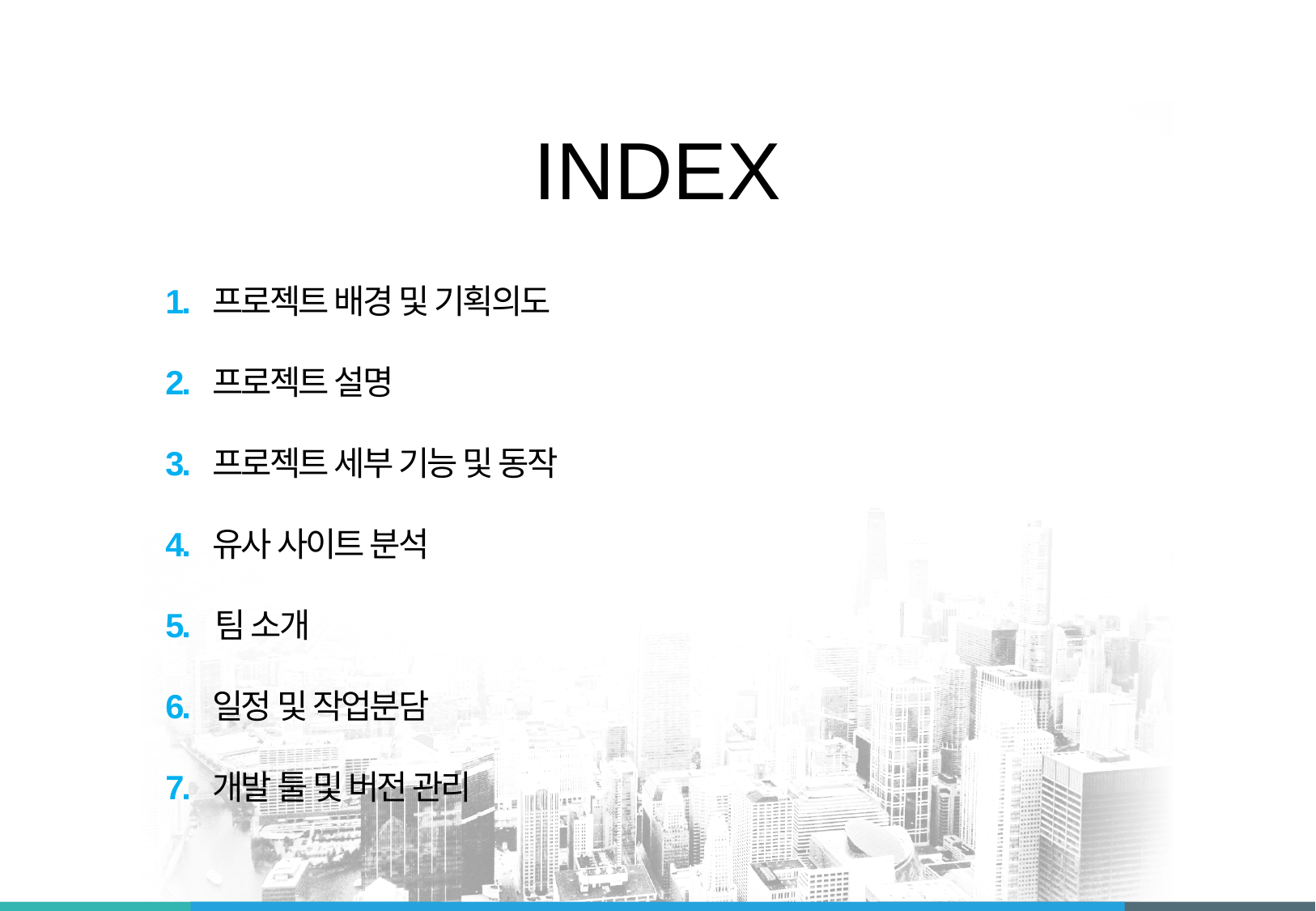

INDEX
1.  프로젝트 배경 및 기획의도
2.  프로젝트 설명
3.  프로젝트 세부 기능 및 동작
4.  유사 사이트 분석
5.  팀 소개
6.  일정 및 작업분담
7.  개발 툴 및 버전 관리